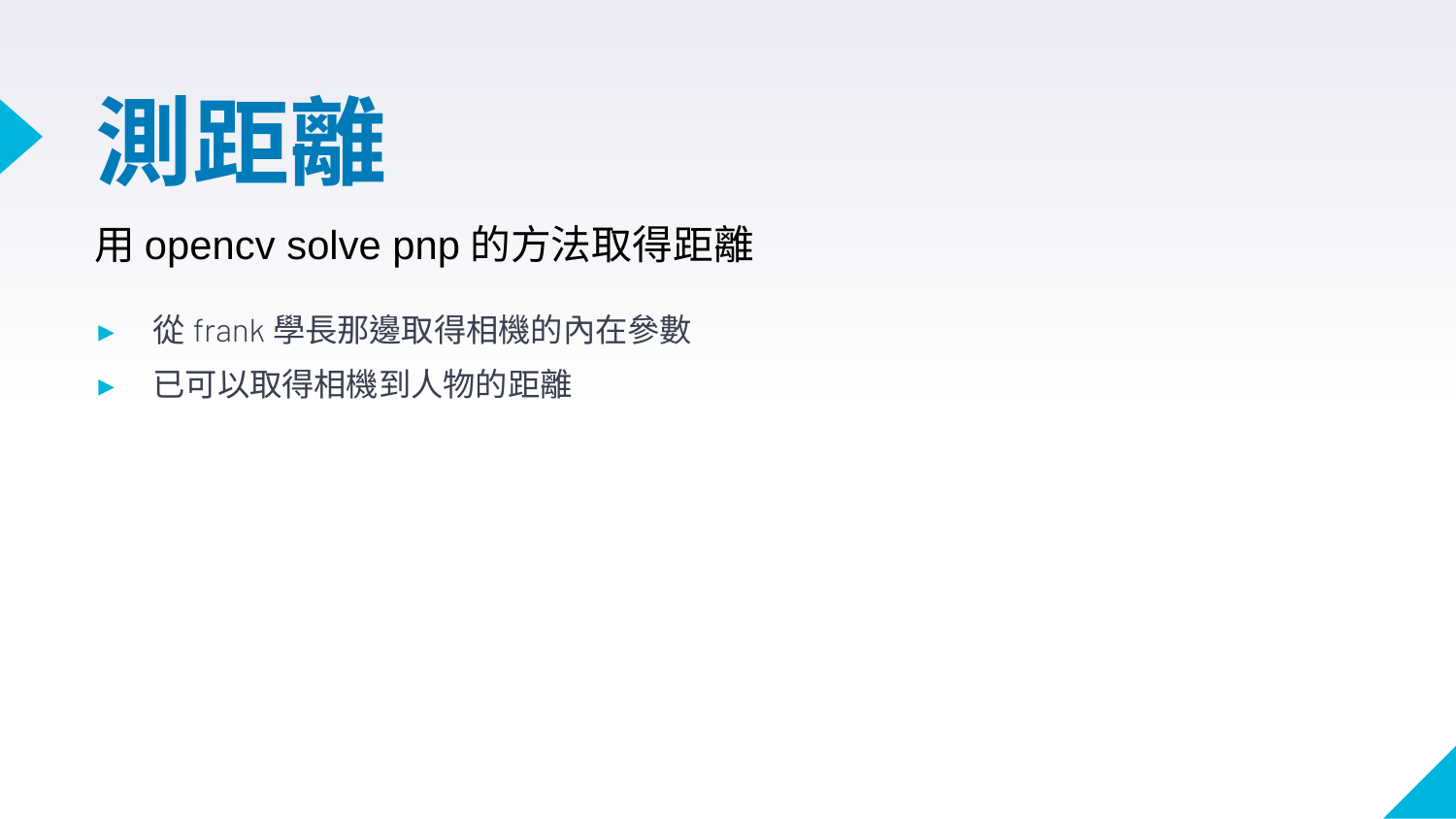

# 測距離
用opencv solve pnp的方法取得距離
從frank學長那邊取得相機的內在參數
已可以取得相機到人物的距離